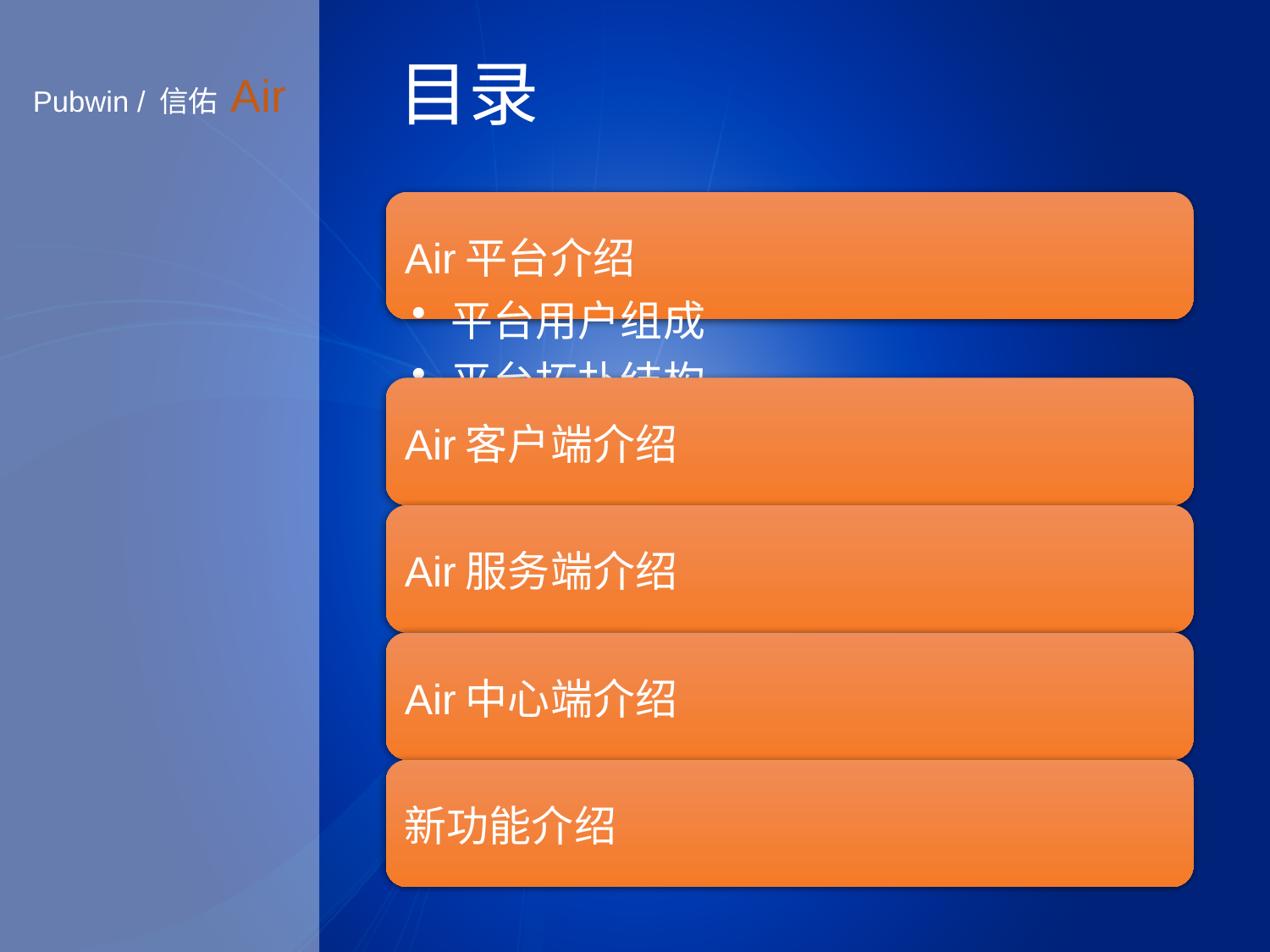

# 目录
Pubwin / 信佑 Air
Air平台介绍
Air客户端介绍
Air服务端介绍
Air中心端介绍
平台用户组成
平台拓扑结构
新功能介绍